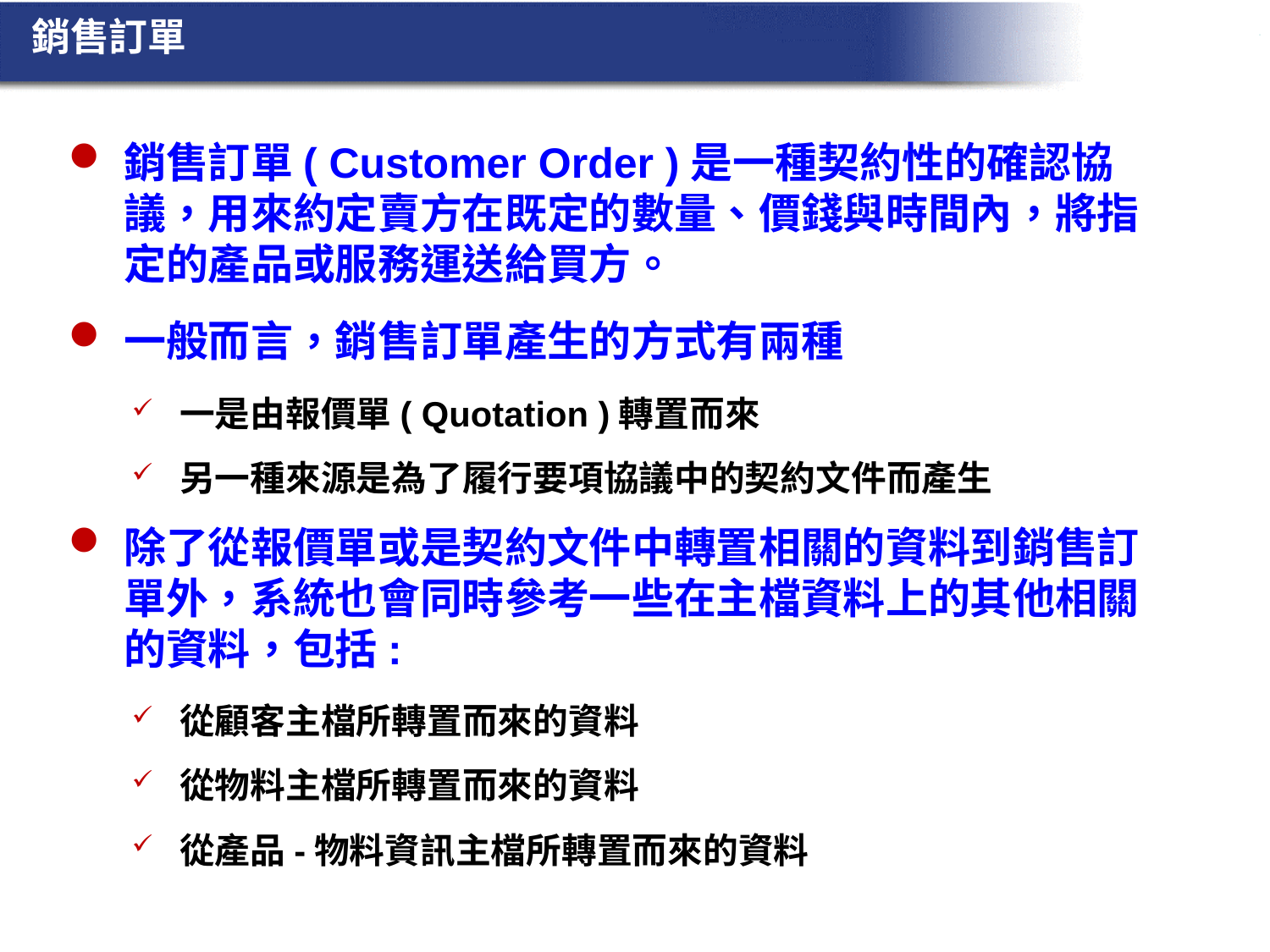

銷售訂單
銷售訂單( Customer Order )是一種契約性的確認協議，用來約定賣方在既定的數量、價錢與時間內，將指定的產品或服務運送給買方。
一般而言，銷售訂單產生的方式有兩種
一是由報價單( Quotation )轉置而來
另一種來源是為了履行要項協議中的契約文件而產生
除了從報價單或是契約文件中轉置相關的資料到銷售訂單外，系統也會同時參考一些在主檔資料上的其他相關的資料，包括:
從顧客主檔所轉置而來的資料
從物料主檔所轉置而來的資料
從產品-物料資訊主檔所轉置而來的資料